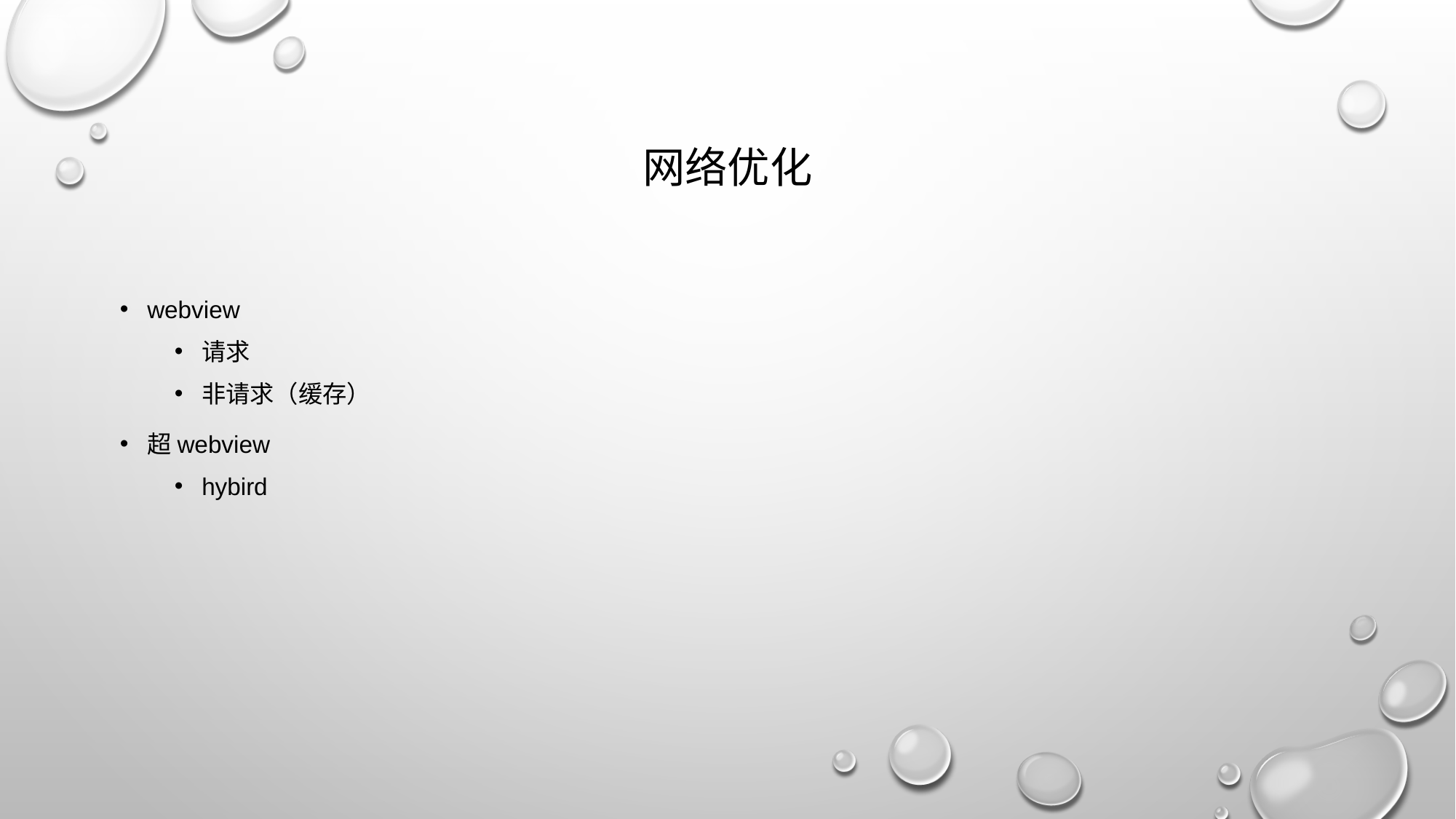

# 网络优化
webview
请求
非请求（缓存）
超webview
hybird